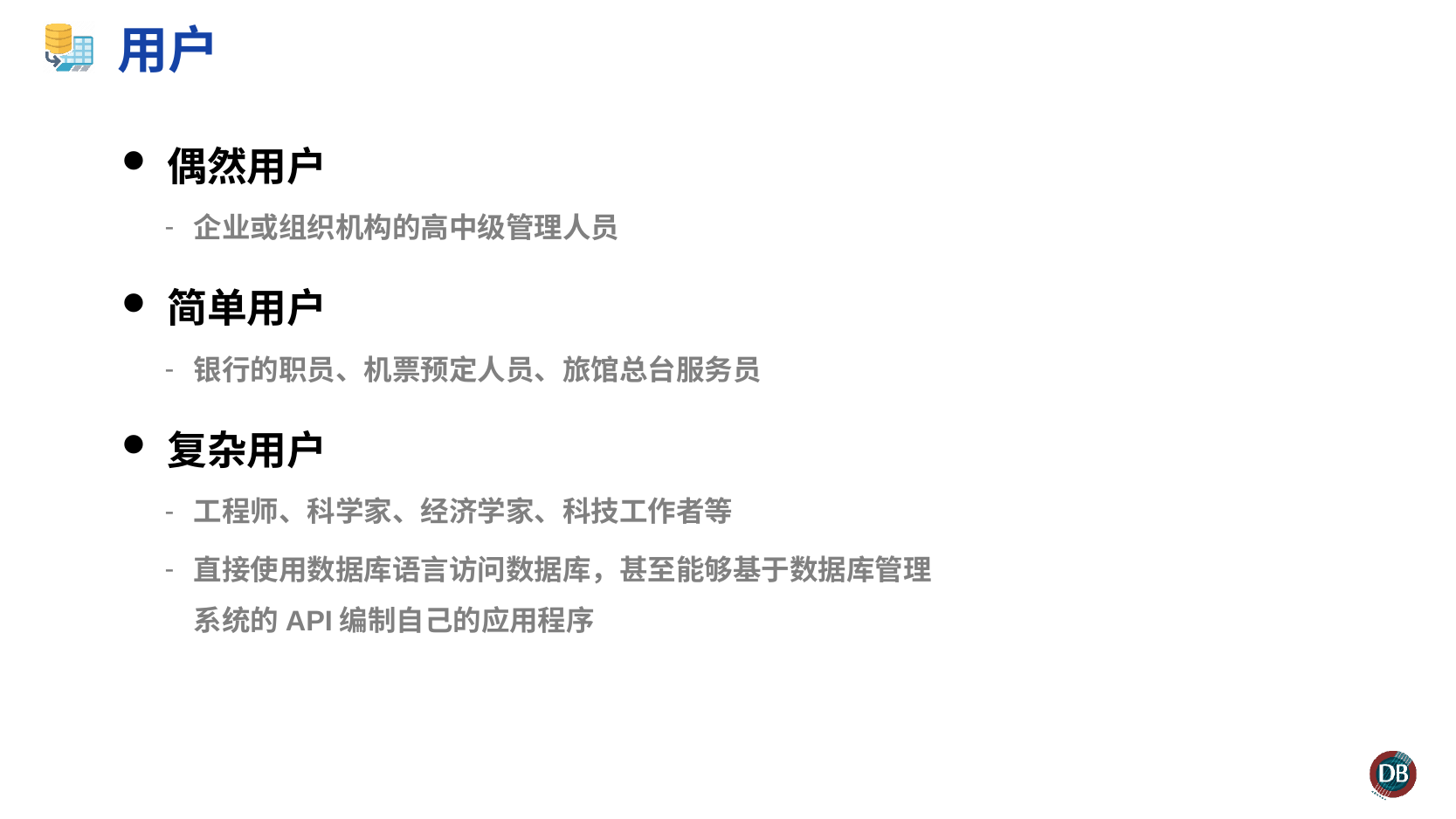

# 用户
偶然用户
企业或组织机构的高中级管理人员
简单用户
银行的职员、机票预定人员、旅馆总台服务员
复杂用户
工程师、科学家、经济学家、科技工作者等
直接使用数据库语言访问数据库，甚至能够基于数据库管理系统的API编制自己的应用程序